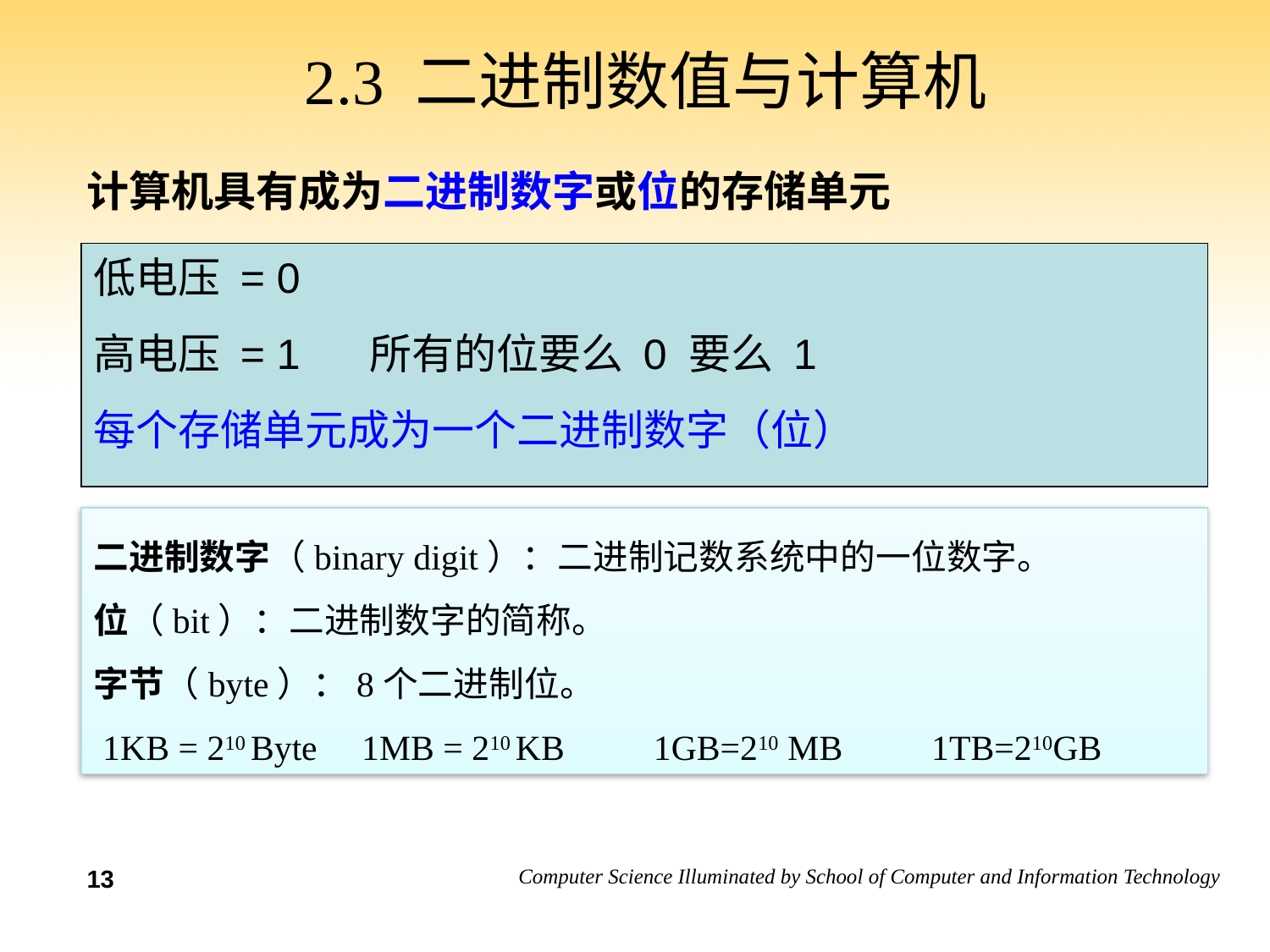

# 2.3 二进制数值与计算机
计算机具有成为二进制数字或位的存储单元
低电压 = 0
高电压 = 1     所有的位要么 0 要么 1
每个存储单元成为一个二进制数字（位）

二进制数字（binary digit）：二进制记数系统中的一位数字。
位（bit）：二进制数字的简称。
字节（byte）：8个二进制位。
 1KB = 210 Byte     1MB = 210 KB          1GB=210 MB          1TB=210GB
13
22